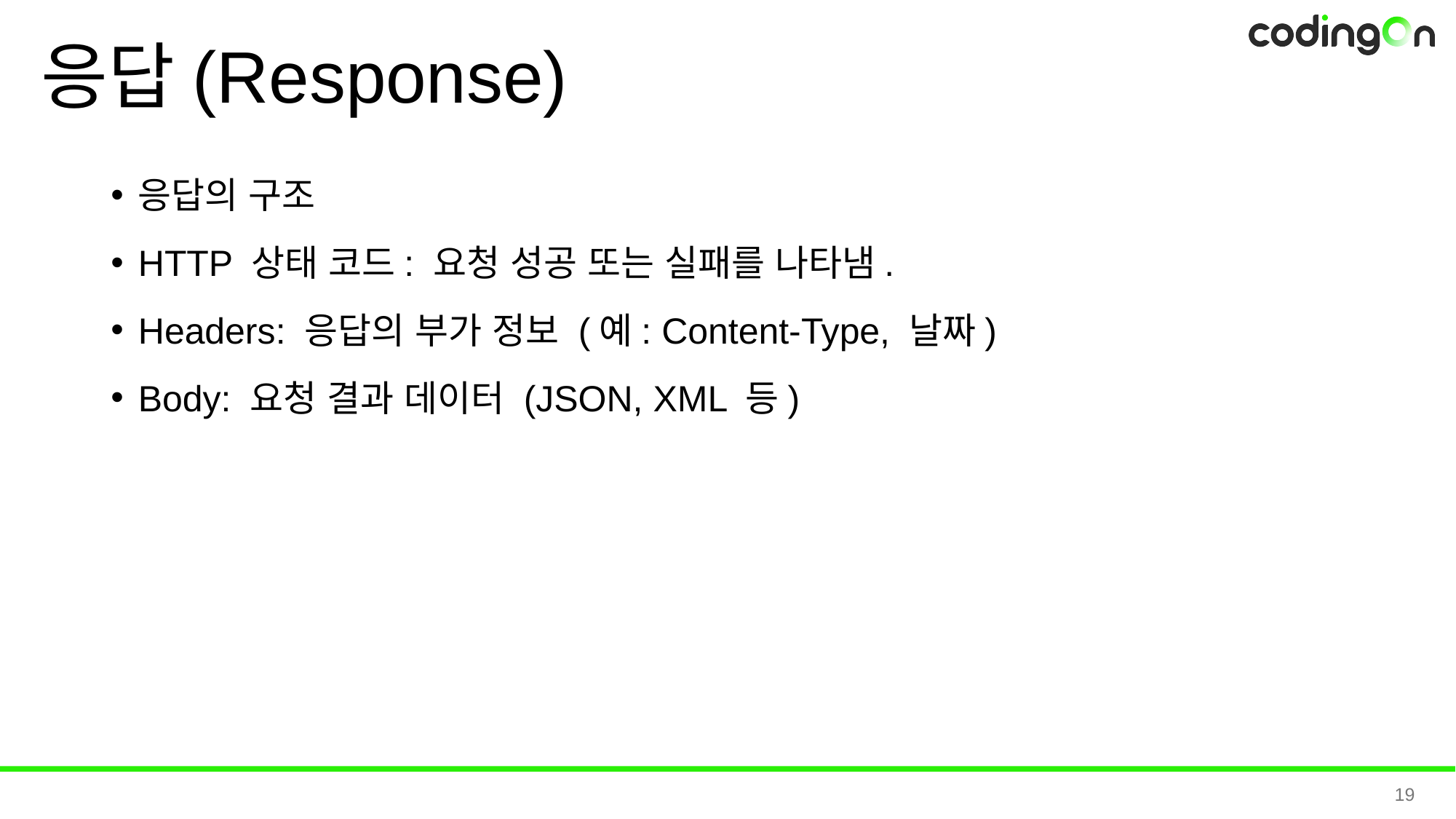

# 응답(Response)
응답의 구조
HTTP 상태 코드: 요청 성공 또는 실패를 나타냄.
Headers: 응답의 부가 정보 (예: Content-Type, 날짜)
Body: 요청 결과 데이터 (JSON, XML 등)

19